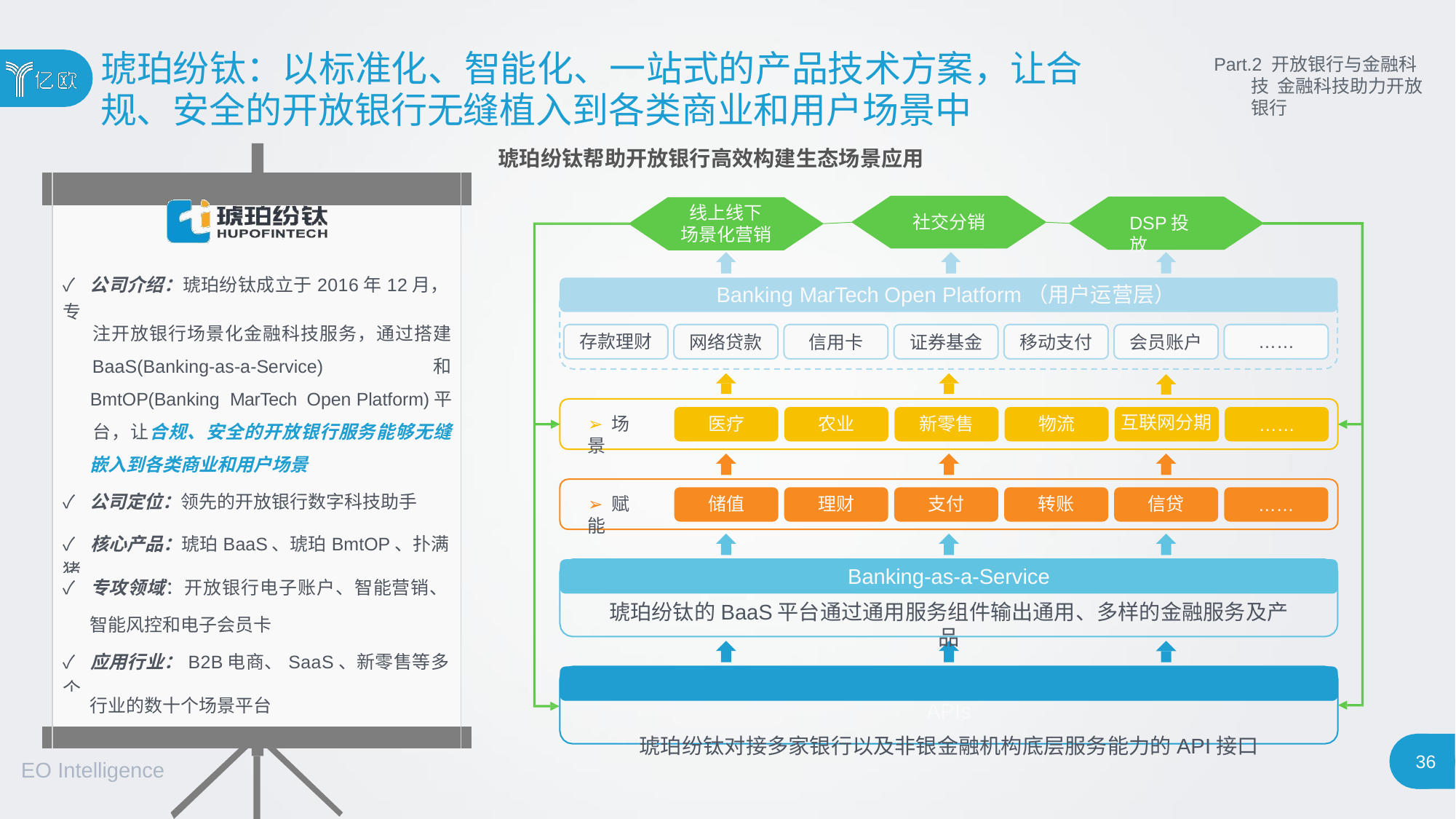

# 琥珀纷钛：以标准化、智能化、一站式的产品技术方案，让合
规、安全的开放银行无缝植入到各类商业和用户场景中
Part.2 开放银行与金融科技  金融科技助力开放银行

琥珀纷钛帮助开放银行高效构建生态场景应用
|  |  |  |
| --- | --- | --- |
|  | ✓ 公司介绍：琥珀纷钛成立于2016年12月，专 |  |
|  | 注开放银行场景化金融科技服务，通过搭建 |  |
|  | BaaS(Banking-as-a-Service) 和 |  |
|  | BmtOP(Banking MarTech Open Platform)平 |  |
|  | 台，让合规、安全的开放银行服务能够无缝 |  |
|  | 嵌入到各类商业和用户场景 |  |
|  | ✓ 公司定位：领先的开放银行数字科技助手 |  |
|  | ✓ 核心产品：琥珀BaaS、琥珀BmtOP、扑满猪 |  |
|  | ✓ 专攻领域：开放银行电子账户、智能营销、 |  |
|  | 智能风控和电子会员卡 |  |
|  | ✓ 应用行业：B2B电商、SaaS、新零售等多个 |  |
|  | 行业的数十个场景平台 |  |
|  |  |  |

线上线下  场景化营销
社交分销
DSP投放

Banking MarTech Open Platform（用户运营层）

网络贷款	信用卡	证券基金	移动支付	会员账户

存款理财
……

互联网分期
➢ 场景
医疗
农业
新零售
物流
……

➢ 赋能
储值
理财
支付
转账
信贷
……

Banking-as-a-Service
琥珀纷钛的BaaS平台通过通用服务组件输出通用、多样的金融服务及产品

APIs
琥珀纷钛对接多家银行以及非银金融机构底层服务能力的API接口

36
EO Intelligence